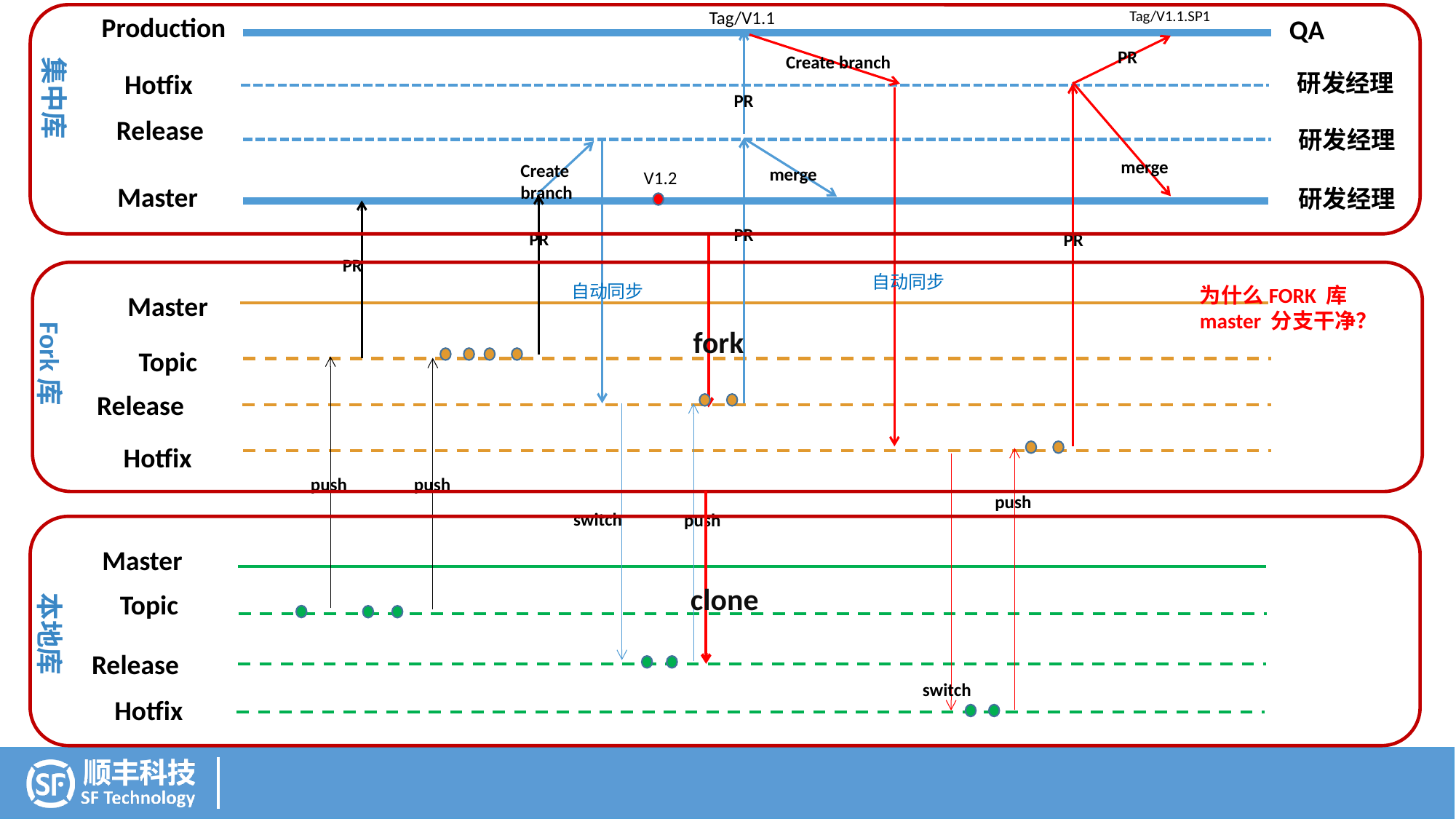

Tag/V1.1
Tag/V1.1.SP1

Production
QA
PR
Create branch
集中库
Hotfix
研发经理
PR
Release
研发经理
merge
Create branch
merge
V1.2
Master
研发经理

PR
PR
PR
PR

自动同步
自动同步
为什么FORK 库 master 分支干净？
Master
Fork库
fork
Topic

Release

Hotfix

push
push
push
switch
push

Master
clone
Topic
本地库

Release

switch
Hotfix